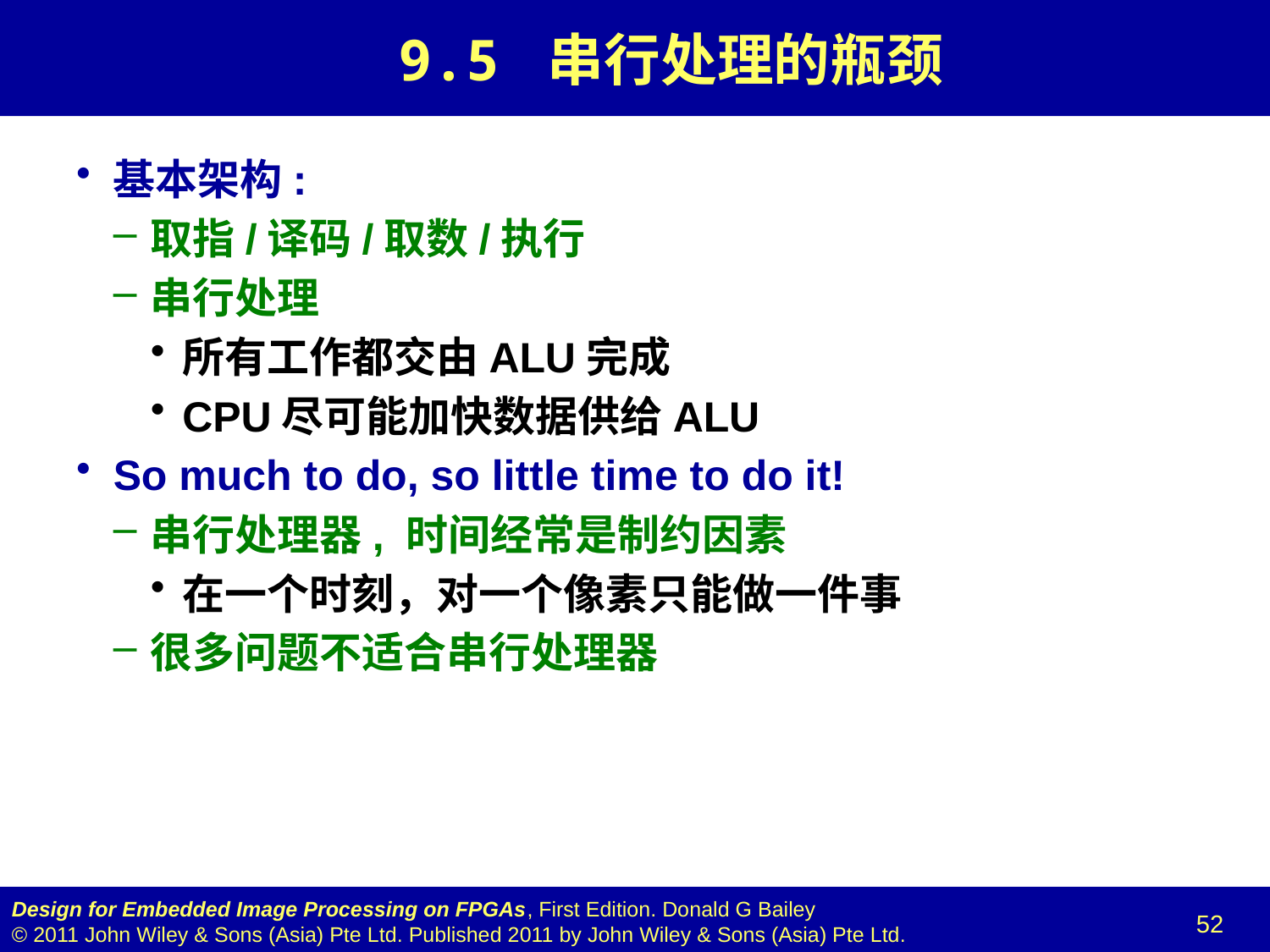

# 9.5 串行处理的瓶颈
基本架构:
取指/译码/取数/执行
串行处理
所有工作都交由ALU完成
CPU尽可能加快数据供给ALU
So much to do, so little time to do it!
串行处理器, 时间经常是制约因素
在一个时刻，对一个像素只能做一件事
很多问题不适合串行处理器

52